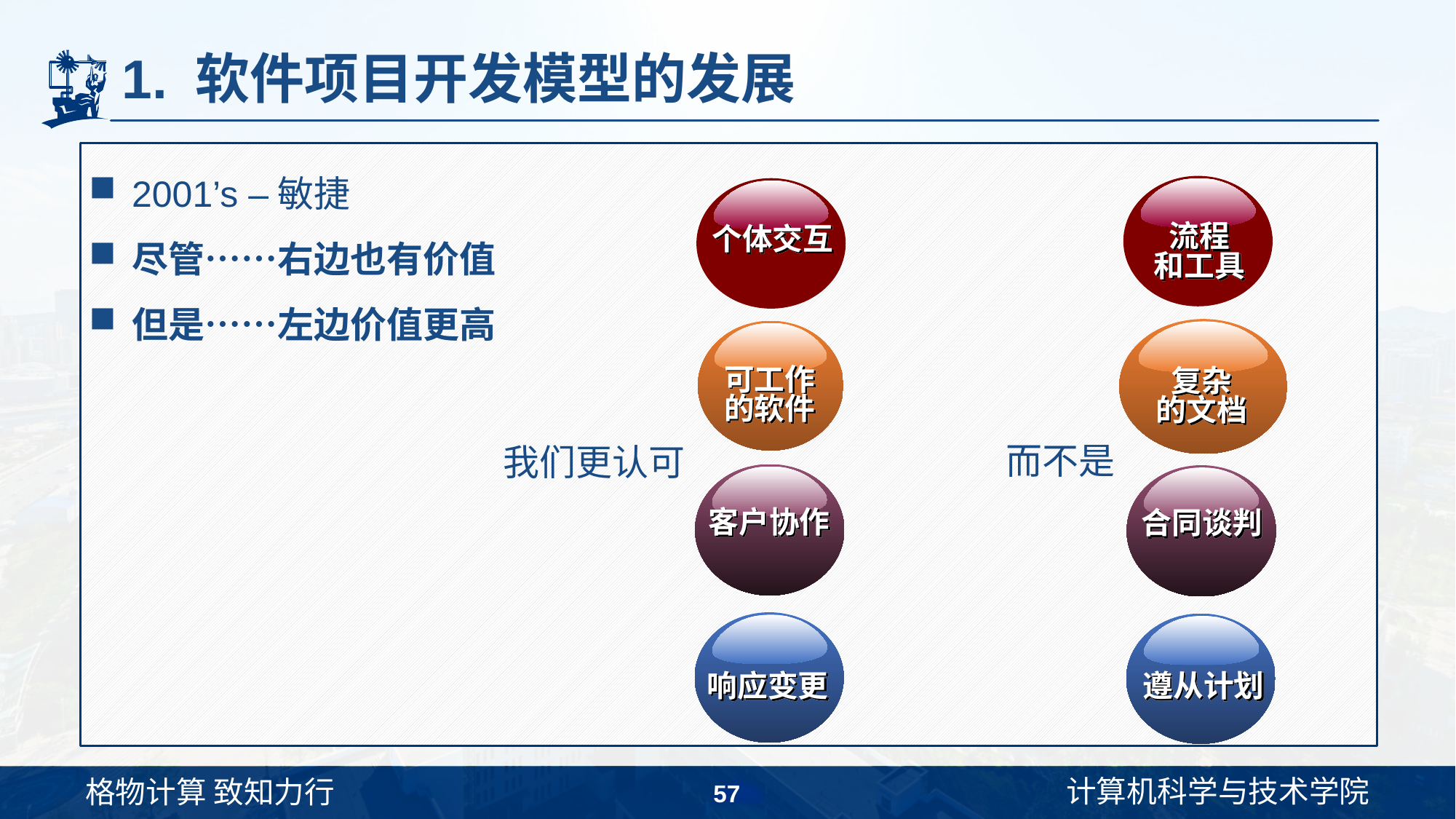

# 1. 软件项目开发模型的发展
2001’s –敏捷
尽管……右边也有价值
但是……左边价值更高

流程
和工具

个体交互

可工作的软件
复杂
的文档
而不是
我们更认可

客户协作

合同谈判

响应变更
遵从计划
57